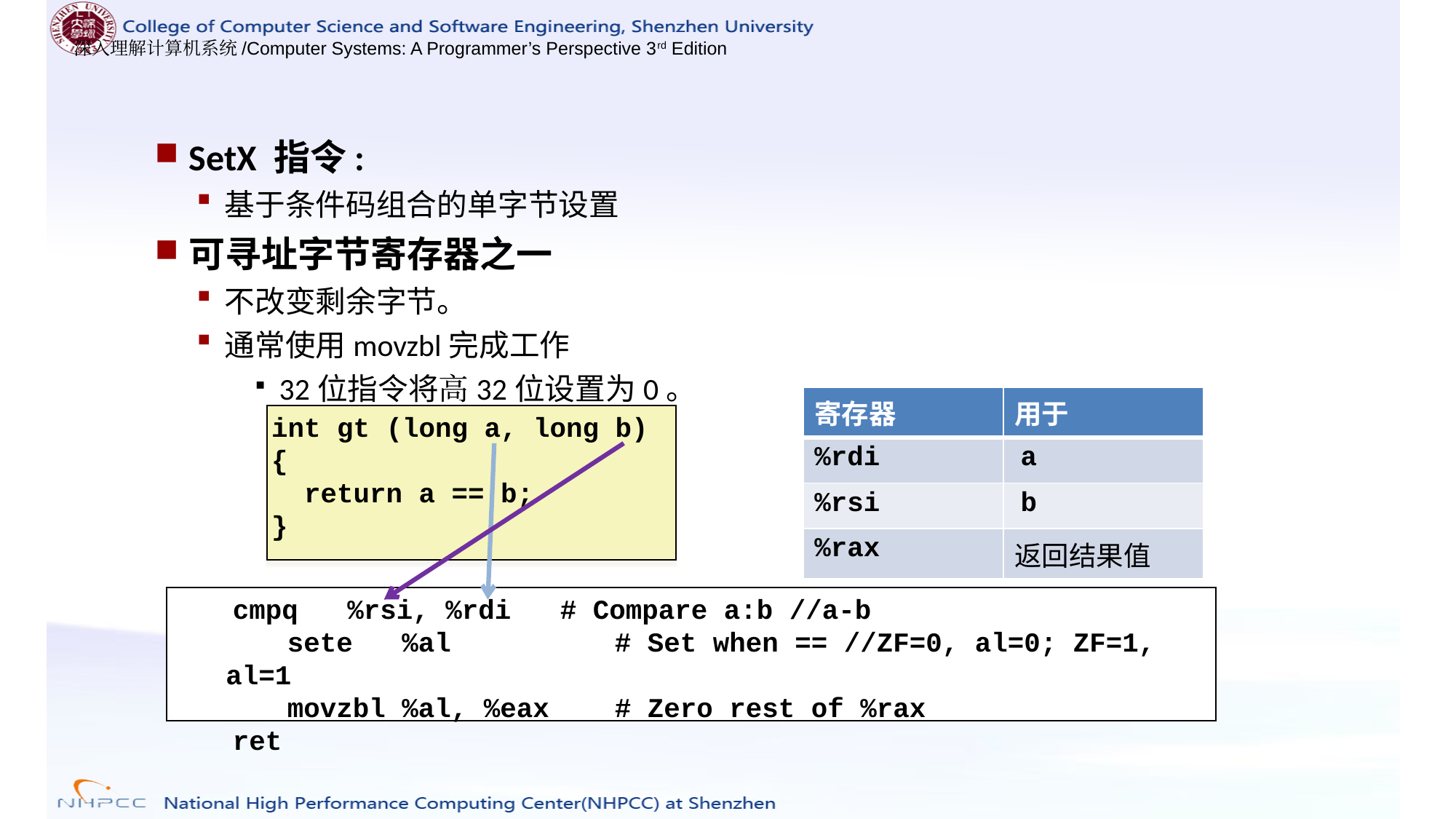

SetX 指令:
基于条件码组合的单字节设置
可寻址字节寄存器之一
不改变剩余字节。
通常使用movzbl完成工作
32位指令将高32位设置为0。

| 寄存器 | 用于 |
| --- | --- |
| %rdi | a |
| %rsi | b |
| %rax | 返回结果值 |
int gt (long a, long b)
{
  return a == b;
}
 	cmpq   %rsi, %rdi   # Compare a:b //a-b
	sete   %al          # Set when == //ZF=0, al=0; ZF=1, al=1
	movzbl %al, %eax    # Zero rest of %rax
	ret